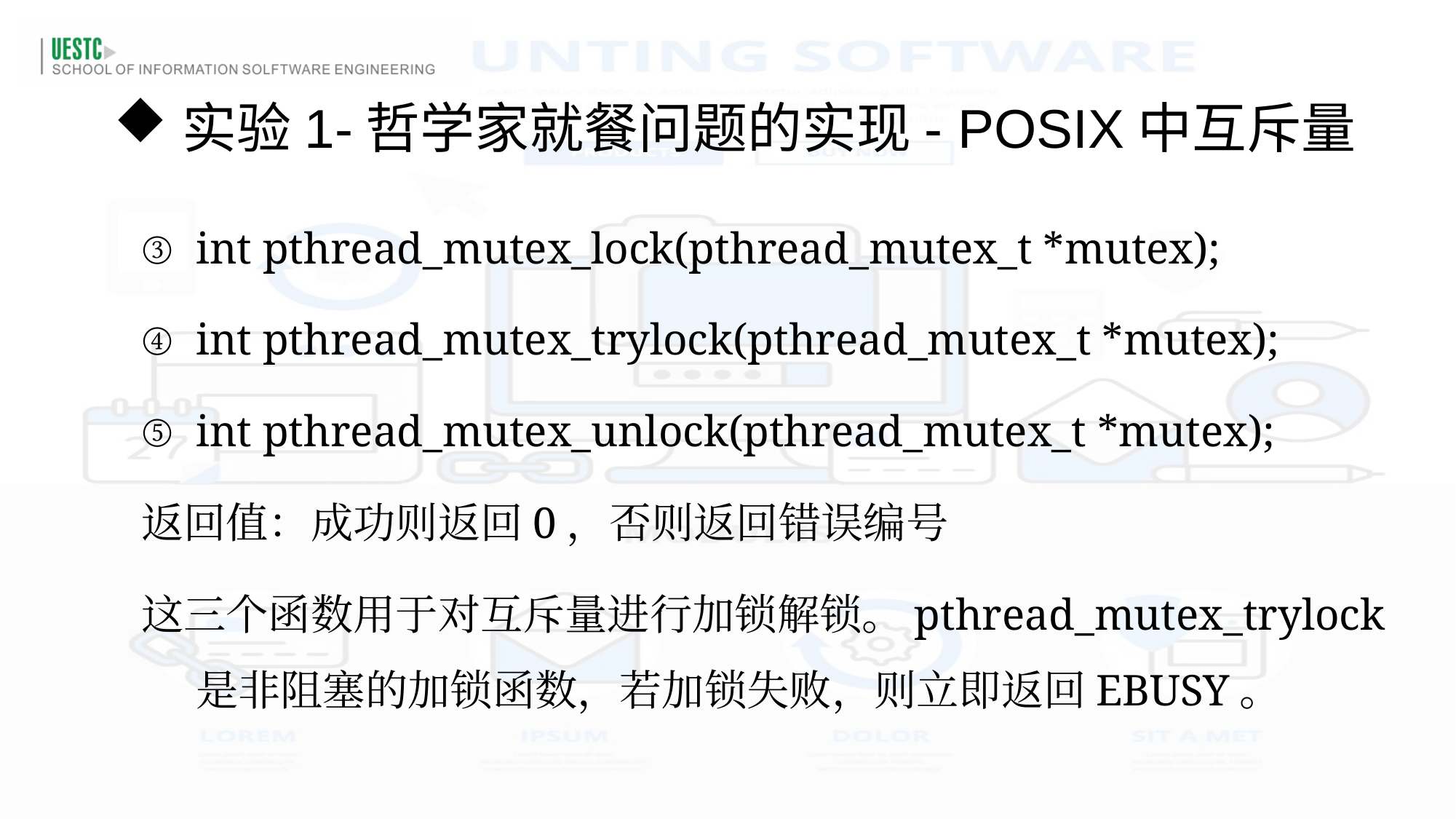

实验1-哲学家就餐问题的实现- POSIX中互斥量
int pthread_mutex_lock(pthread_mutex_t *mutex);
int pthread_mutex_trylock(pthread_mutex_t *mutex);
int pthread_mutex_unlock(pthread_mutex_t *mutex);
返回值：成功则返回0，否则返回错误编号
这三个函数用于对互斥量进行加锁解锁。pthread_mutex_trylock是非阻塞的加锁函数，若加锁失败，则立即返回EBUSY。